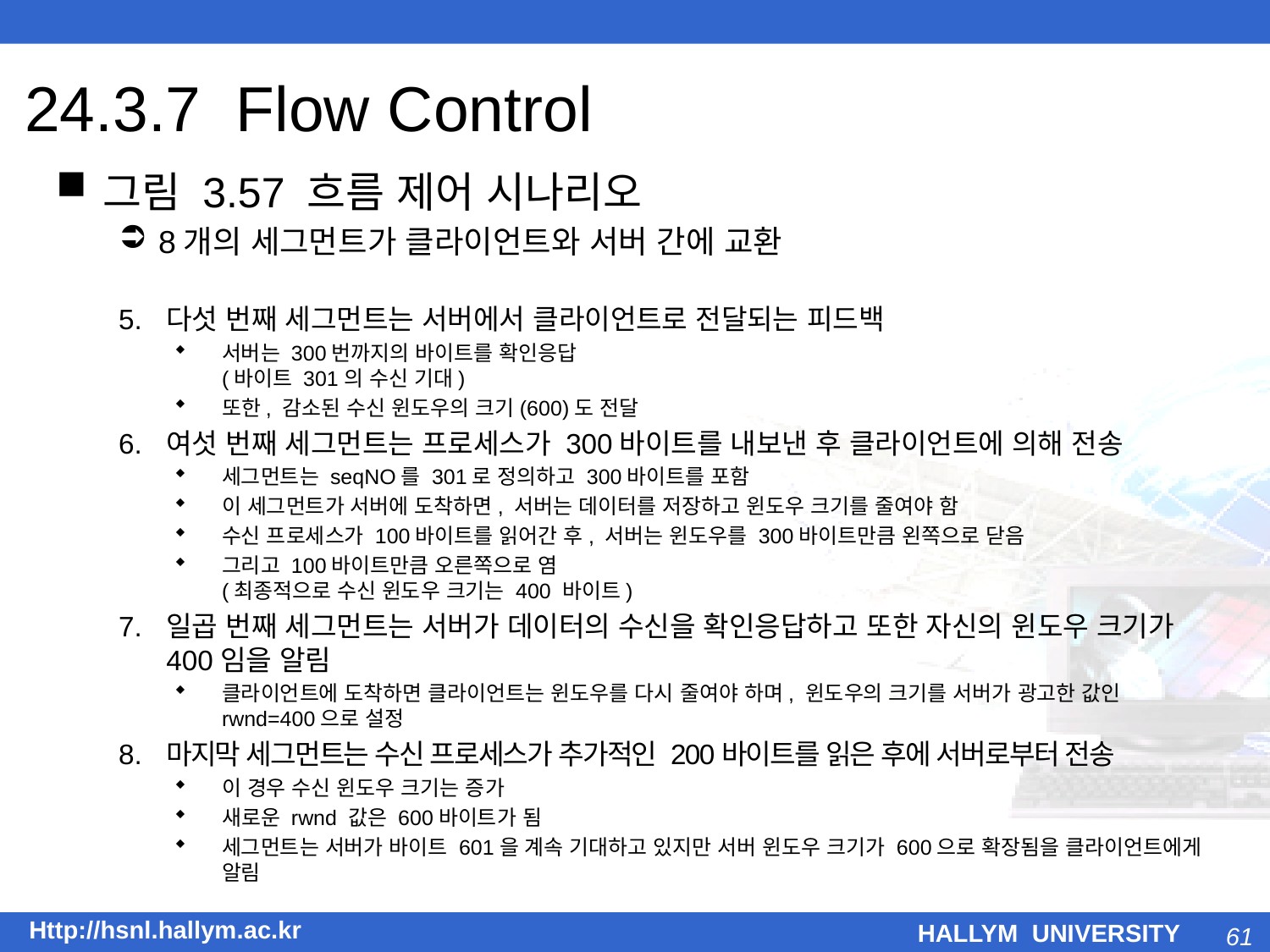

# 24.3.7  Flow Control
그림 3.57 흐름 제어 시나리오
8개의 세그먼트가 클라이언트와 서버 간에 교환

다섯 번째 세그먼트는 서버에서 클라이언트로 전달되는 피드백
서버는 300번까지의 바이트를 확인응답
(바이트 301의 수신 기대)
또한, 감소된 수신 윈도우의 크기(600)도 전달
여섯 번째 세그먼트는 프로세스가 300바이트를 내보낸 후 클라이언트에 의해 전송
세그먼트는 seqNO를 301로 정의하고 300바이트를 포함
이 세그먼트가 서버에 도착하면, 서버는 데이터를 저장하고 윈도우 크기를 줄여야 함
수신 프로세스가 100바이트를 읽어간 후, 서버는 윈도우를 300바이트만큼 왼쪽으로 닫음
그리고 100바이트만큼 오른쪽으로 염
(최종적으로 수신 윈도우 크기는 400 바이트)
일곱 번째 세그먼트는 서버가 데이터의 수신을 확인응답하고 또한 자신의 윈도우 크기가 400임을 알림
클라이언트에 도착하면 클라이언트는 윈도우를 다시 줄여야 하며, 윈도우의 크기를 서버가 광고한 값인 rwnd=400으로 설정
마지막 세그먼트는 수신 프로세스가 추가적인 200바이트를 읽은 후에 서버로부터 전송
이 경우 수신 윈도우 크기는 증가
새로운 rwnd 값은 600바이트가 됨
세그먼트는 서버가 바이트 601을 계속 기대하고 있지만 서버 윈도우 크기가 600으로 확장됨을 클라이언트에게 알림
61